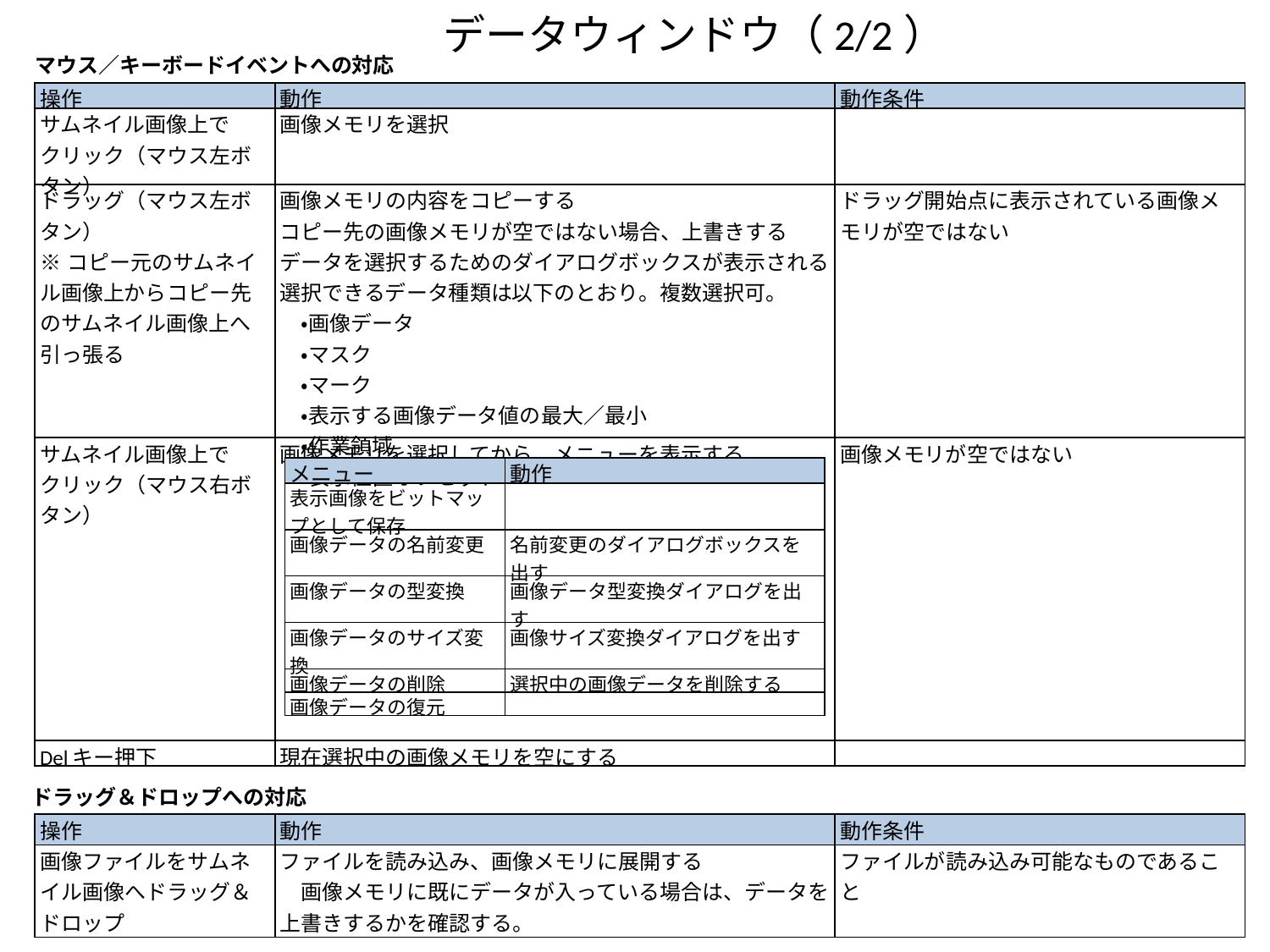

データウィンドウ（2/2）
マウス／キーボードイベントへの対応
| 操作 | 動作 | 動作条件 |
| --- | --- | --- |
| サムネイル画像上で クリック（マウス左ボタン） | 画像メモリを選択 |  |
| ドラッグ（マウス左ボタン） ※コピー元のサムネイル画像上からコピー先のサムネイル画像上へ引っ張る | 画像メモリの内容をコピーする コピー先の画像メモリが空ではない場合、上書きするデータを選択するためのダイアログボックスが表示される 選択できるデータ種類は以下のとおり。複数選択可。 　・画像データ 　・マスク 　・マーク 　・表示する画像データ値の最大／最小 　・作業領域 　・表示位置オフセット | ドラッグ開始点に表示されている画像メモリが空ではない |
| サムネイル画像上で クリック（マウス右ボタン） | 画像メモリを選択してから、メニューを表示する | 画像メモリが空ではない |
| Delキー押下 | 現在選択中の画像メモリを空にする |  |
| メニュー | 動作 |
| --- | --- |
| 表示画像をビットマップとして保存 |  |
| 画像データの名前変更 | 名前変更のダイアログボックスを出す |
| 画像データの型変換 | 画像データ型変換ダイアログを出す |
| 画像データのサイズ変換 | 画像サイズ変換ダイアログを出す |
| 画像データの削除 | 選択中の画像データを削除する |
| 画像データの復元 |  |
ドラッグ＆ドロップへの対応
| 操作 | 動作 | 動作条件 |
| --- | --- | --- |
| 画像ファイルをサムネイル画像へドラッグ＆ドロップ | ファイルを読み込み、画像メモリに展開する 　画像メモリに既にデータが入っている場合は、データを上書きするかを確認する。 | ファイルが読み込み可能なものであること |